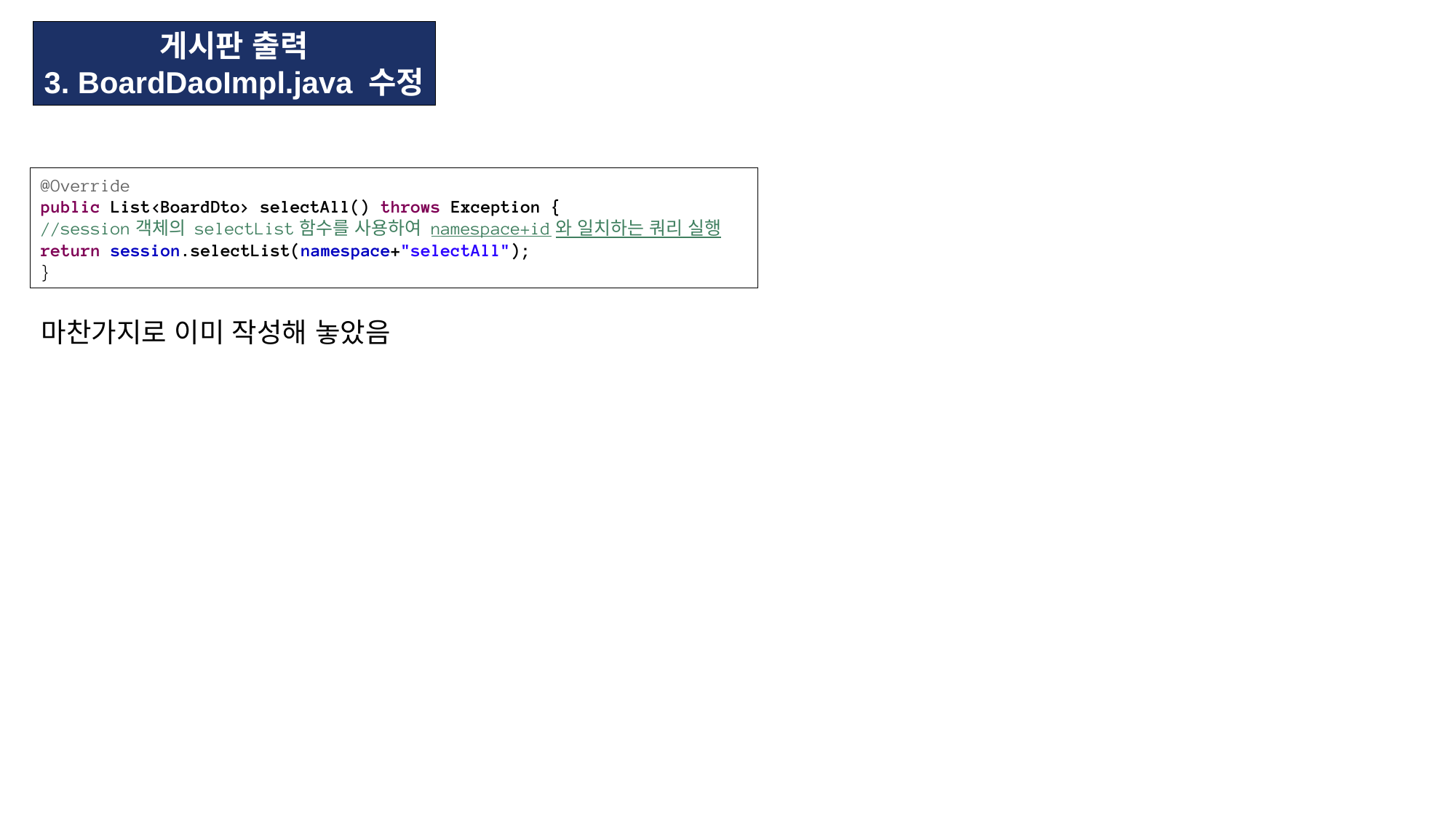

게시판 출력
3. BoardDaoImpl.java 수정
@Override
public List<BoardDto> selectAll() throws Exception {
//session객체의 selectList함수를 사용하여 namespace+id와 일치하는 쿼리 실행
return session.selectList(namespace+"selectAll");
}
마찬가지로 이미 작성해 놓았음